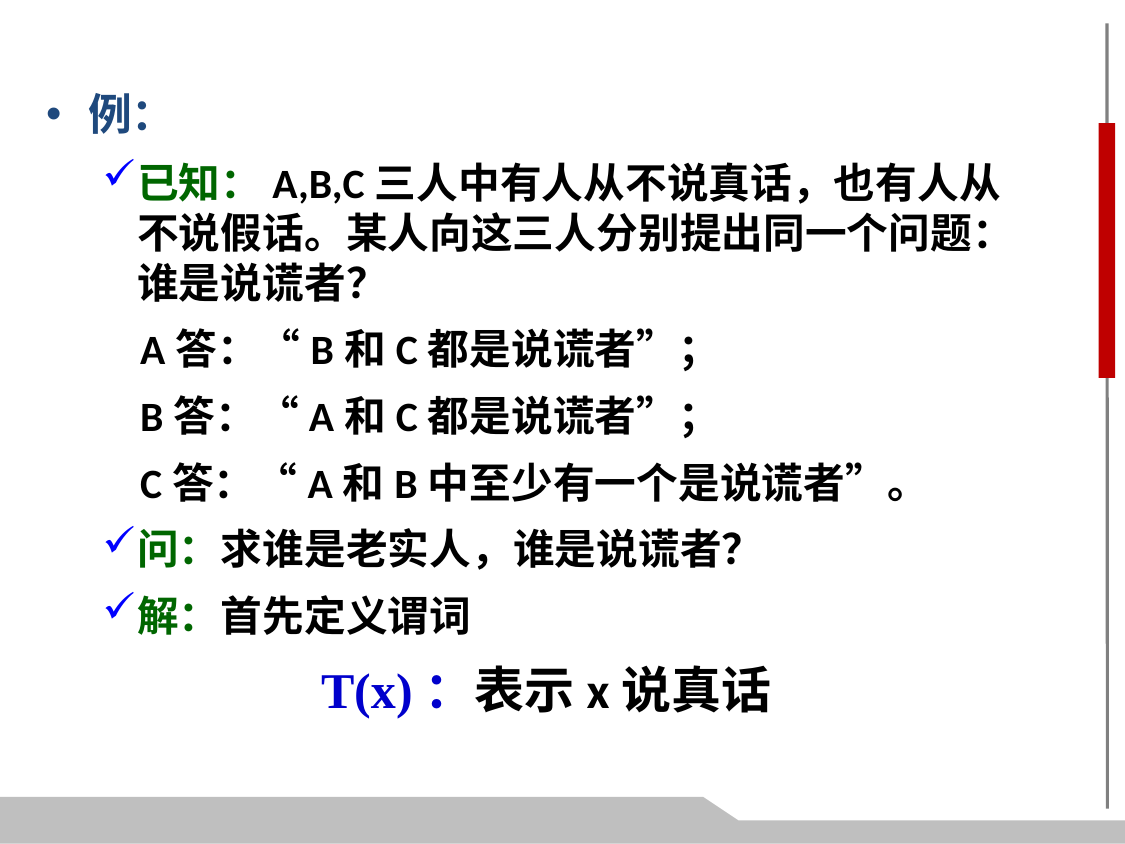

例：
已知：A,B,C三人中有人从不说真话，也有人从不说假话。某人向这三人分别提出同一个问题：谁是说谎者？
    A答：“B和C都是说谎者”；
    B答：“A和C都是说谎者”；
    C答：“A和B中至少有一个是说谎者”。
问：求谁是老实人，谁是说谎者？
解：首先定义谓词
                      T(x)：表示x说真话